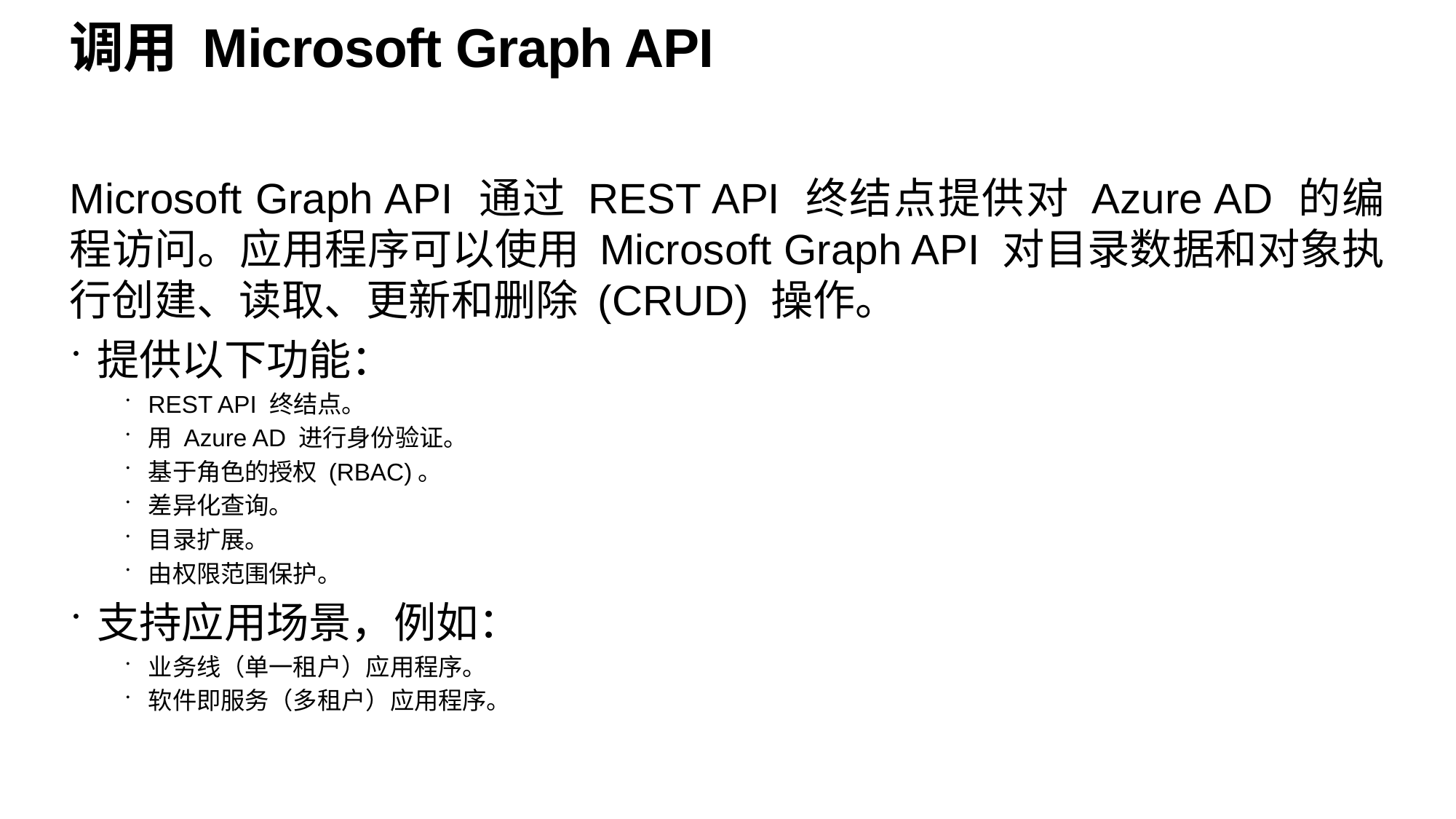

# 调用 Microsoft Graph API
Microsoft Graph API 通过 REST API 终结点提供对 Azure AD 的编程访问。应用程序可以使用 Microsoft Graph API 对目录数据和对象执行创建、读取、更新和删除 (CRUD) 操作。
提供以下功能：
REST API 终结点。
用 Azure AD 进行身份验证。
基于角色的授权 (RBAC)。
差异化查询。
目录扩展。
由权限范围保护。
支持应用场景，例如：
业务线（单一租户）应用程序。
软件即服务（多租户）应用程序。